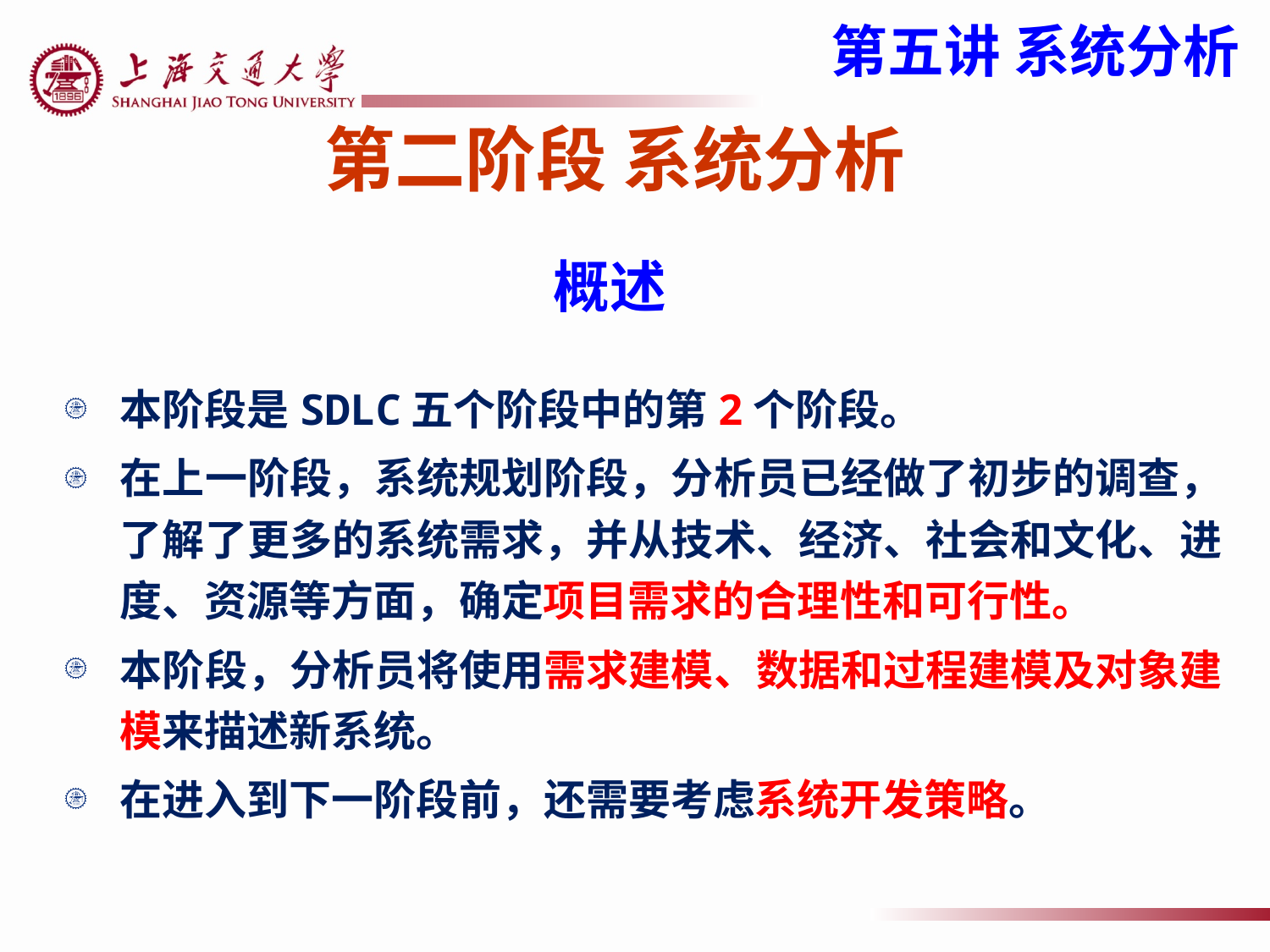

第五讲 系统分析
第二阶段 系统分析
# 概述
本阶段是SDLC五个阶段中的第2个阶段。
在上一阶段，系统规划阶段，分析员已经做了初步的调查，了解了更多的系统需求，并从技术、经济、社会和文化、进度、资源等方面，确定项目需求的合理性和可行性。
本阶段，分析员将使用需求建模、数据和过程建模及对象建模来描述新系统。
在进入到下一阶段前，还需要考虑系统开发策略。